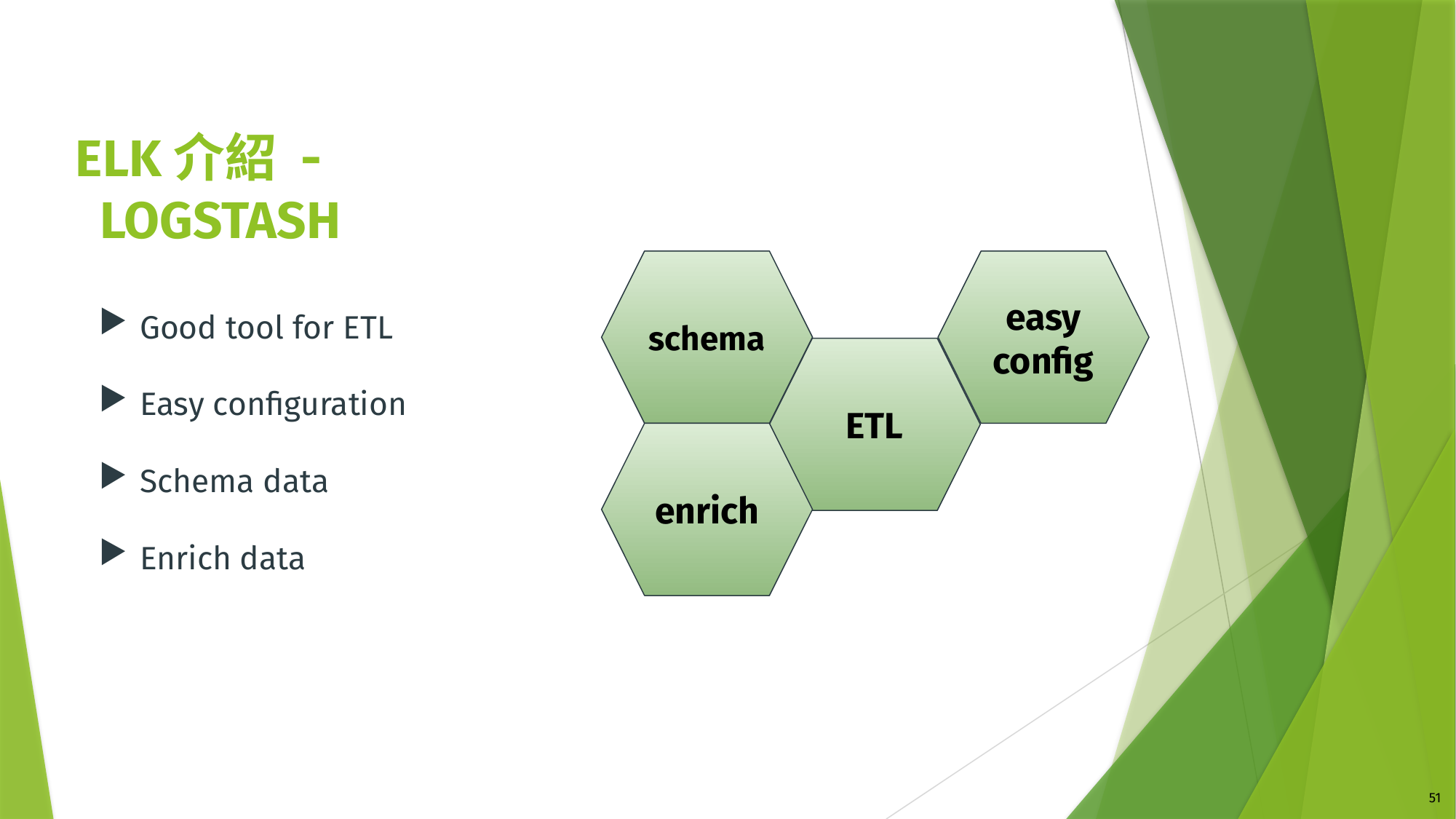

# ELK介紹 - Logstash
schema
easy config
Good tool for ETL
Easy configuration
Schema data
Enrich data
ETL
enrich
51